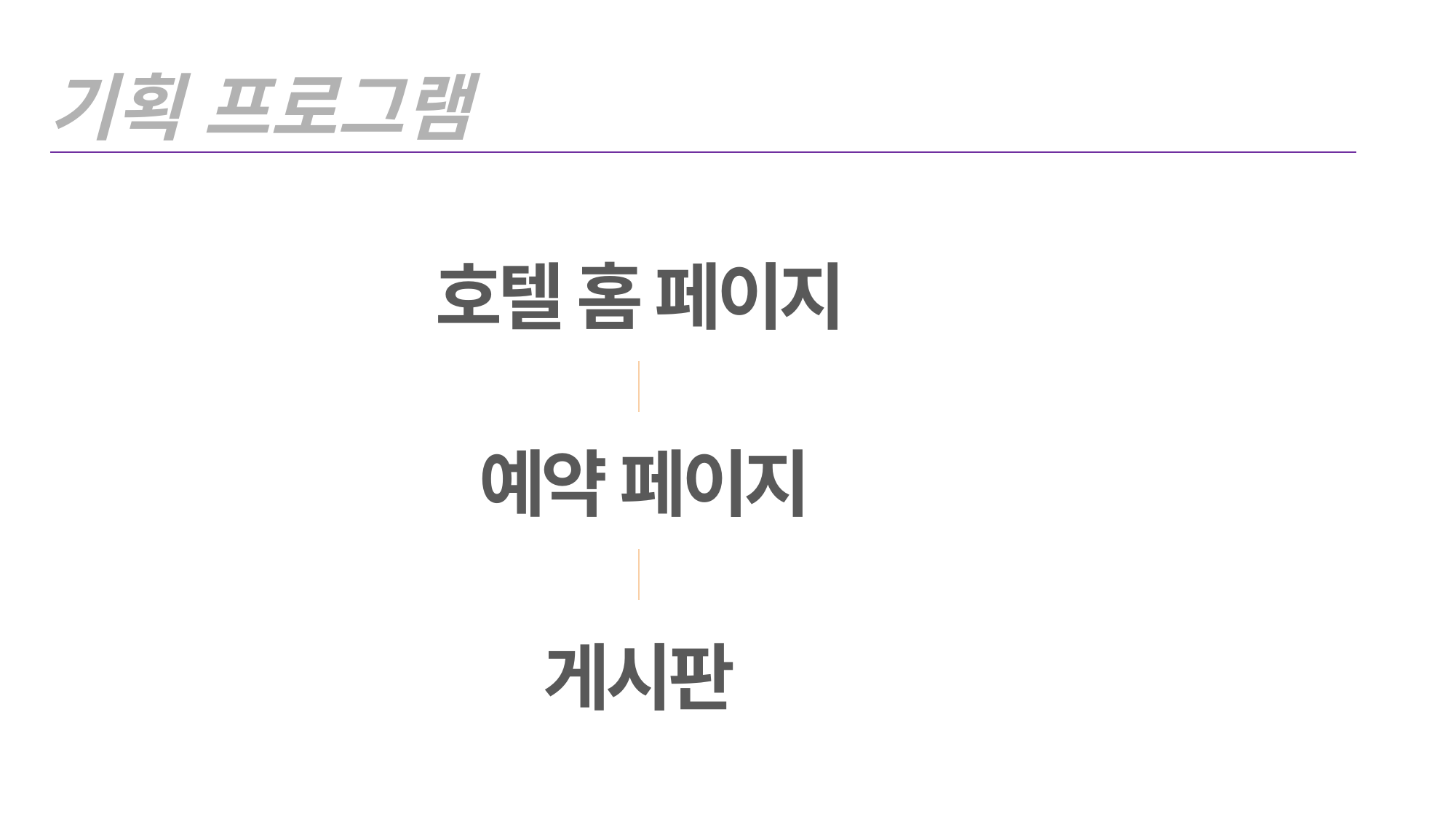

기획 프로그램
호텔 홈 페이지
예약 페이지
게시판